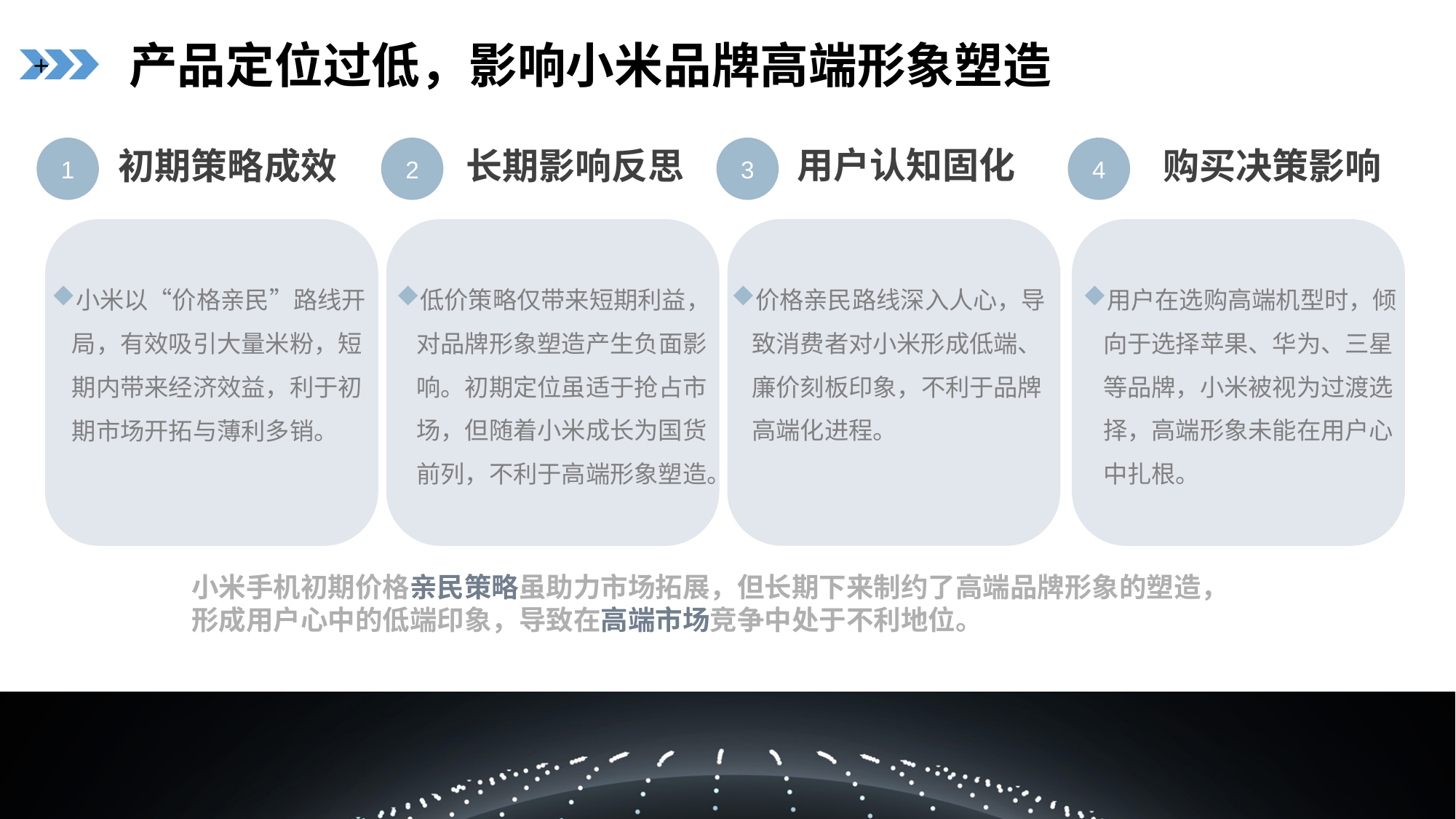

产品定位过低，影响小米品牌高端形象塑造
+

用户认知固化
1
2
3
4
初期策略成效
长期影响反思
购买决策影响

小米以“价格亲民”路线开局，有效吸引大量米粉，短期内带来经济效益，利于初期市场开拓与薄利多销。
低价策略仅带来短期利益，对品牌形象塑造产生负面影响。初期定位虽适于抢占市场，但随着小米成长为国货前列，不利于高端形象塑造。
价格亲民路线深入人心，导致消费者对小米形成低端、廉价刻板印象，不利于品牌高端化进程。
用户在选购高端机型时，倾向于选择苹果、华为、三星等品牌，小米被视为过渡选择，高端形象未能在用户心中扎根。
小米手机初期价格亲民策略虽助力市场拓展，但长期下来制约了高端品牌形象的塑造，形成用户心中的低端印象，导致在高端市场竞争中处于不利地位。